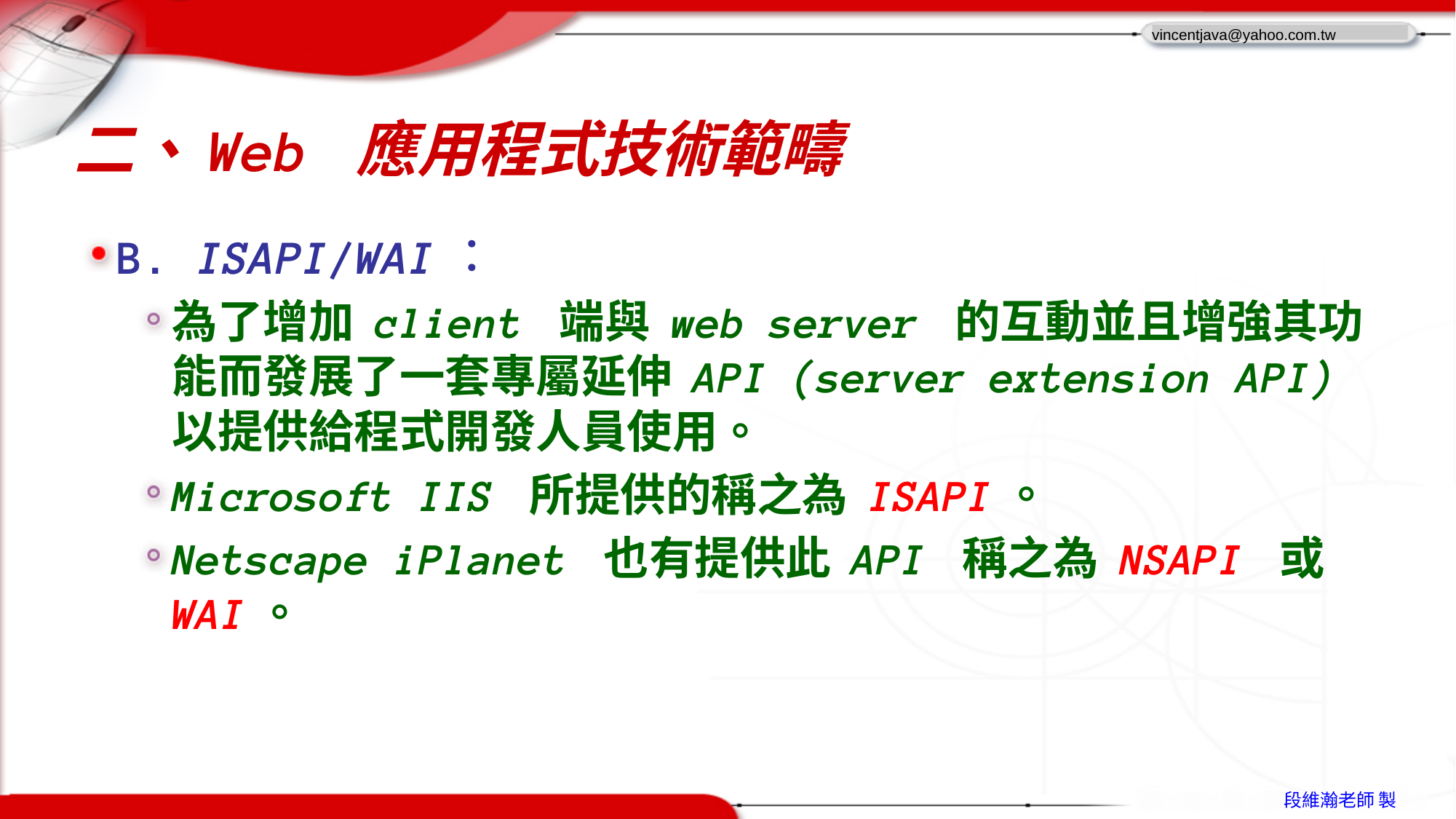

# 二、Web 應用程式技術範疇
B. ISAPI/WAI：
為了增加 client 端與 web server 的互動並且增強其功能而發展了一套專屬延伸 API (server extension API) 以提供給程式開發人員使用。
Microsoft IIS 所提供的稱之為 ISAPI。
Netscape iPlanet 也有提供此 API 稱之為 NSAPI 或 WAI。